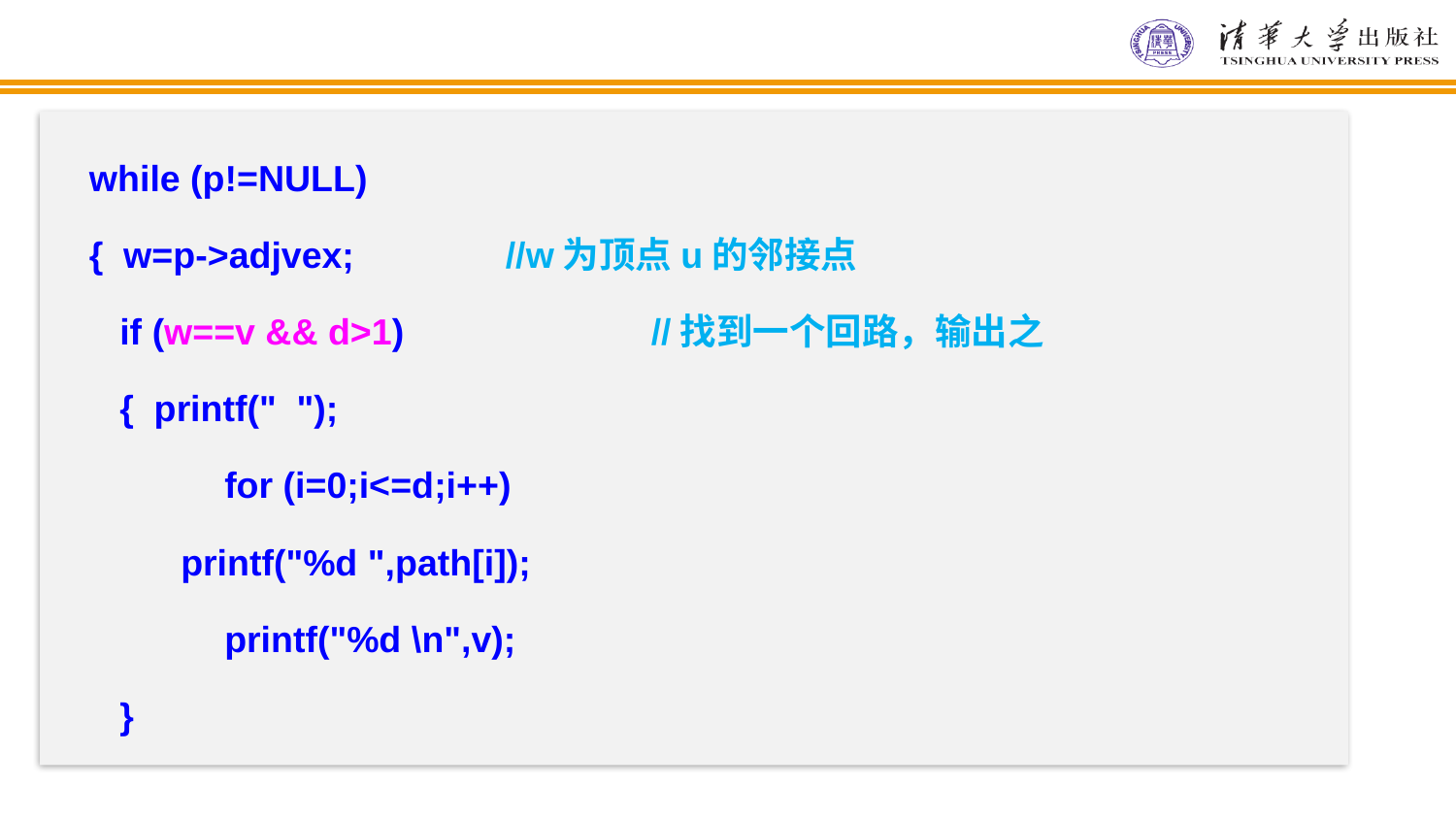

while (p!=NULL)
  {  w=p->adjvex;		//w为顶点u的邻接点
     if (w==v && d>1)		//找到一个回路，输出之
     {  printf("  ");
	 for (i=0;i<=d;i++)
           printf("%d ",path[i]);
	 printf("%d \n",v);
     }